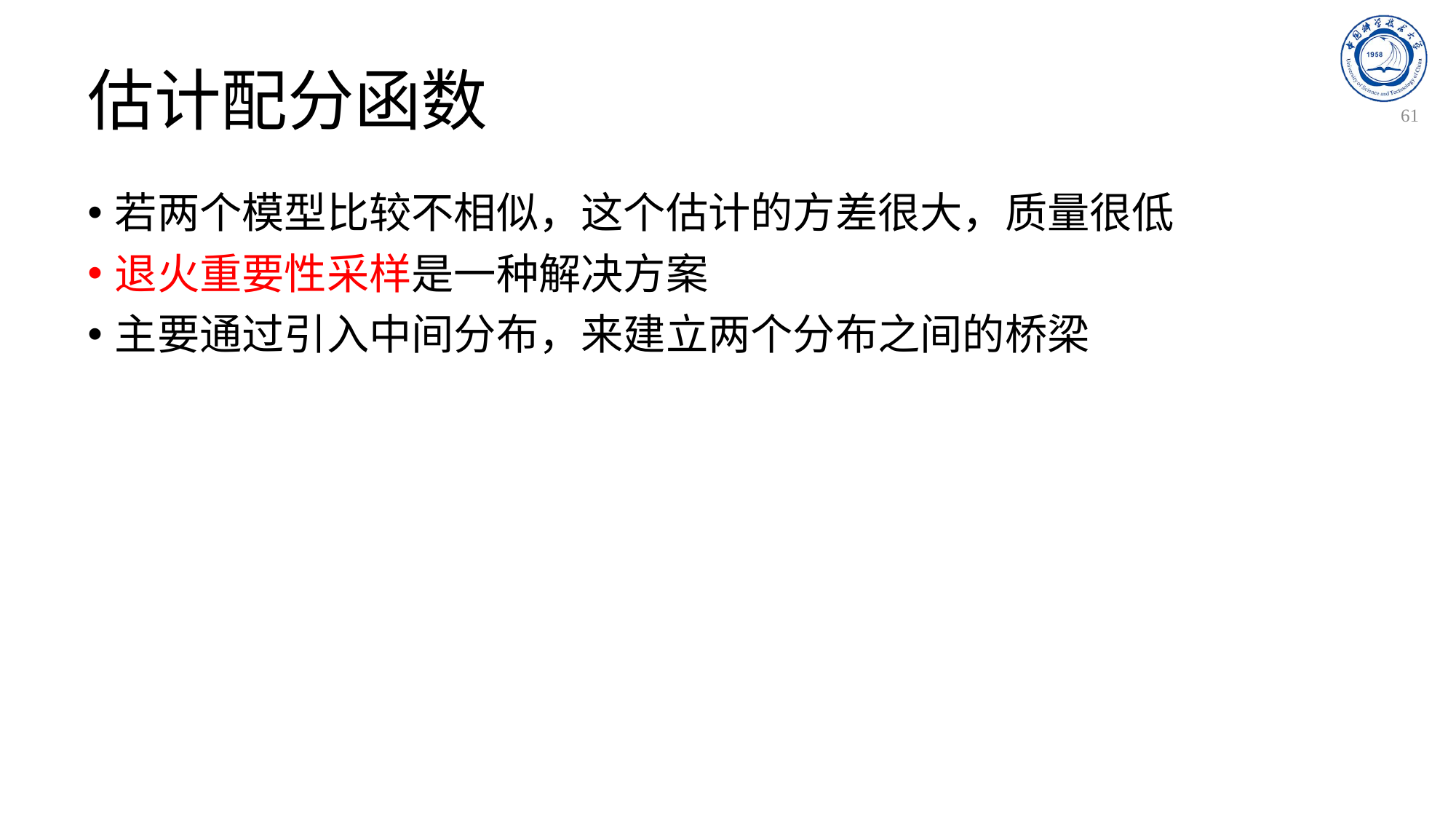

# 估计配分函数
61
若两个模型比较不相似，这个估计的方差很大，质量很低
退火重要性采样是一种解决方案
主要通过引入中间分布，来建立两个分布之间的桥梁